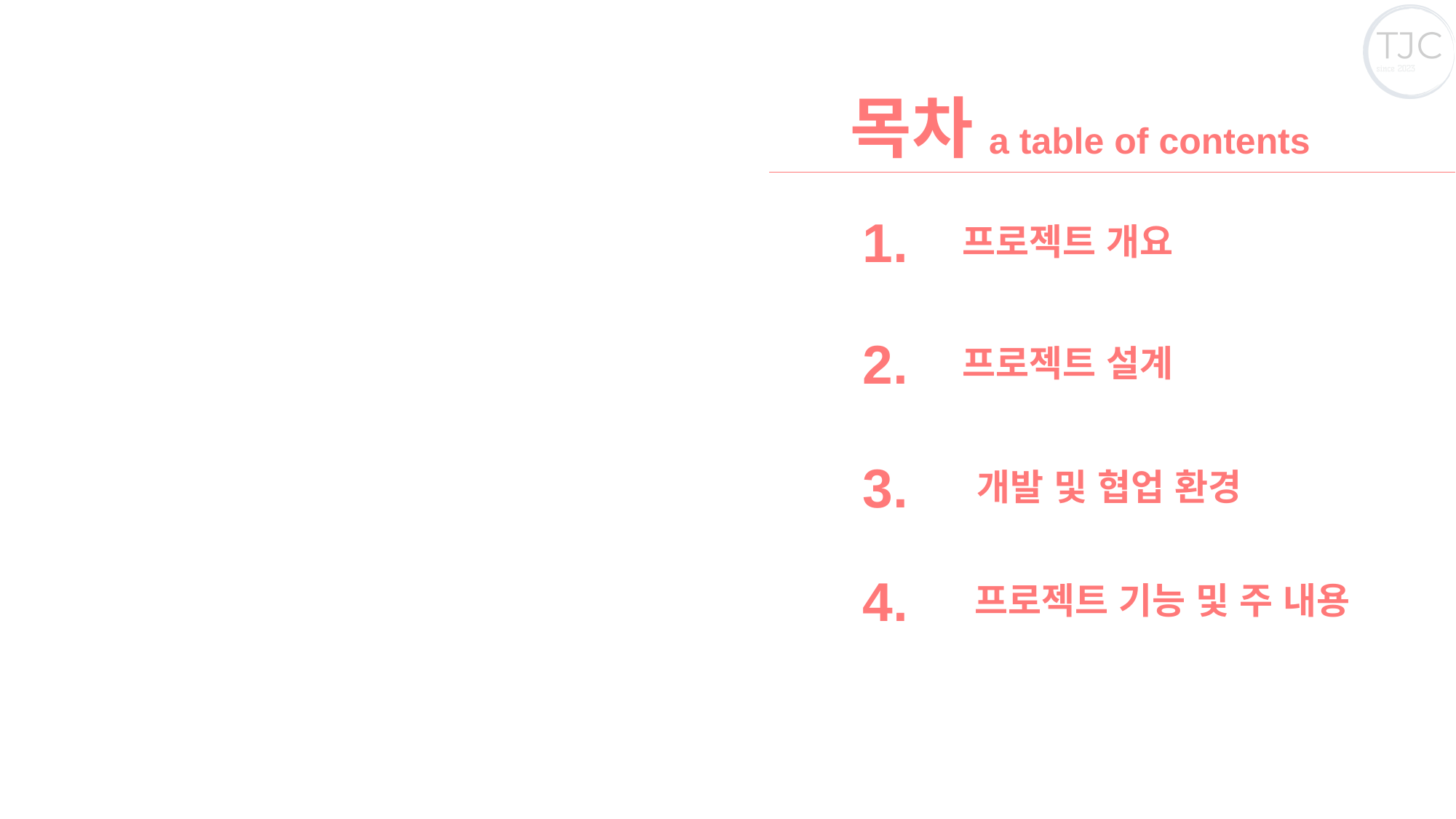

목차
a table of contents
1.
프로젝트 개요
2.
프로젝트 설계
3.
개발 및 협업 환경
4.
프로젝트 기능 및 주 내용